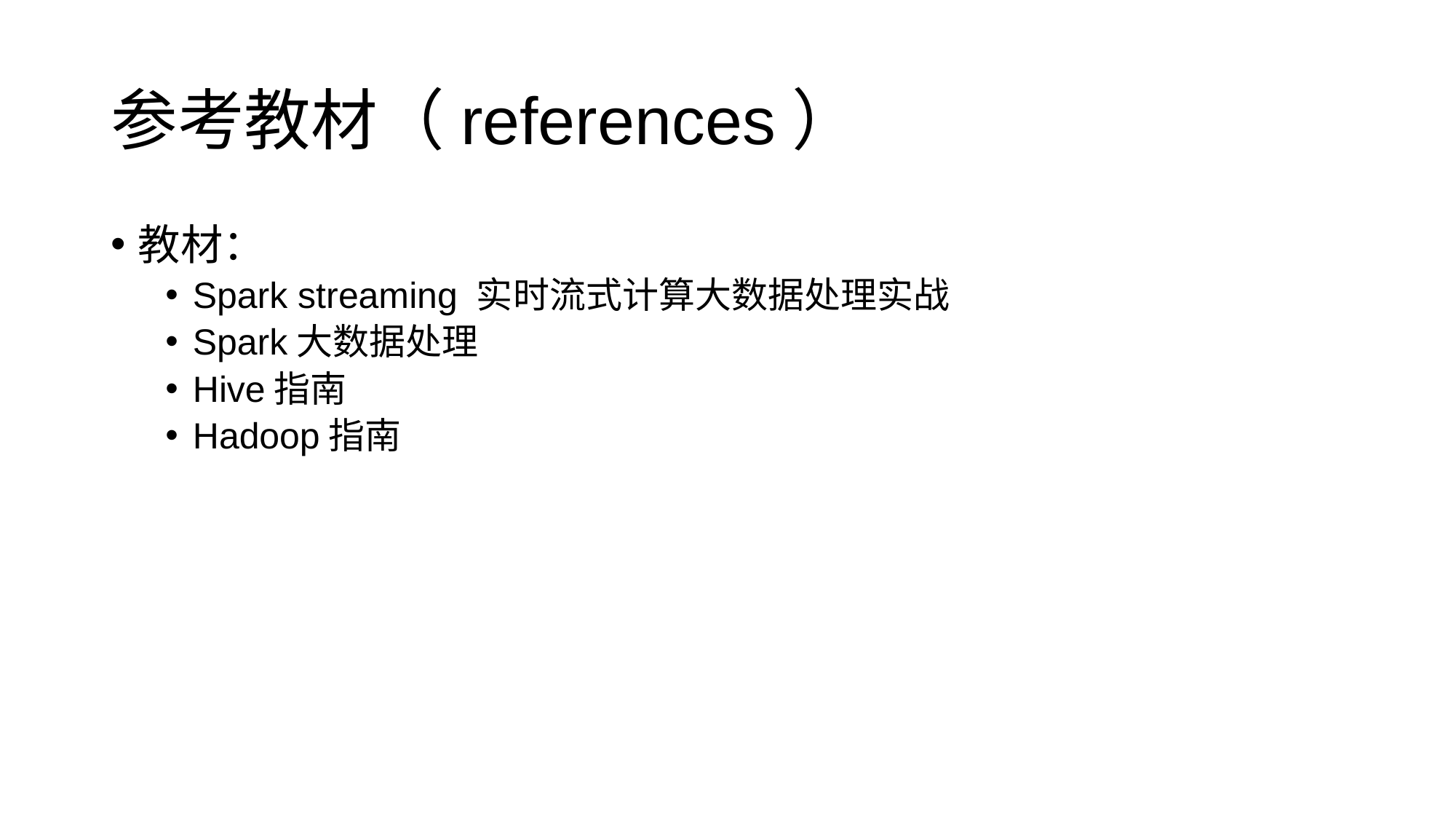

# 参考教材（references）
教材：
Spark streaming 实时流式计算大数据处理实战
Spark大数据处理
Hive指南
Hadoop指南